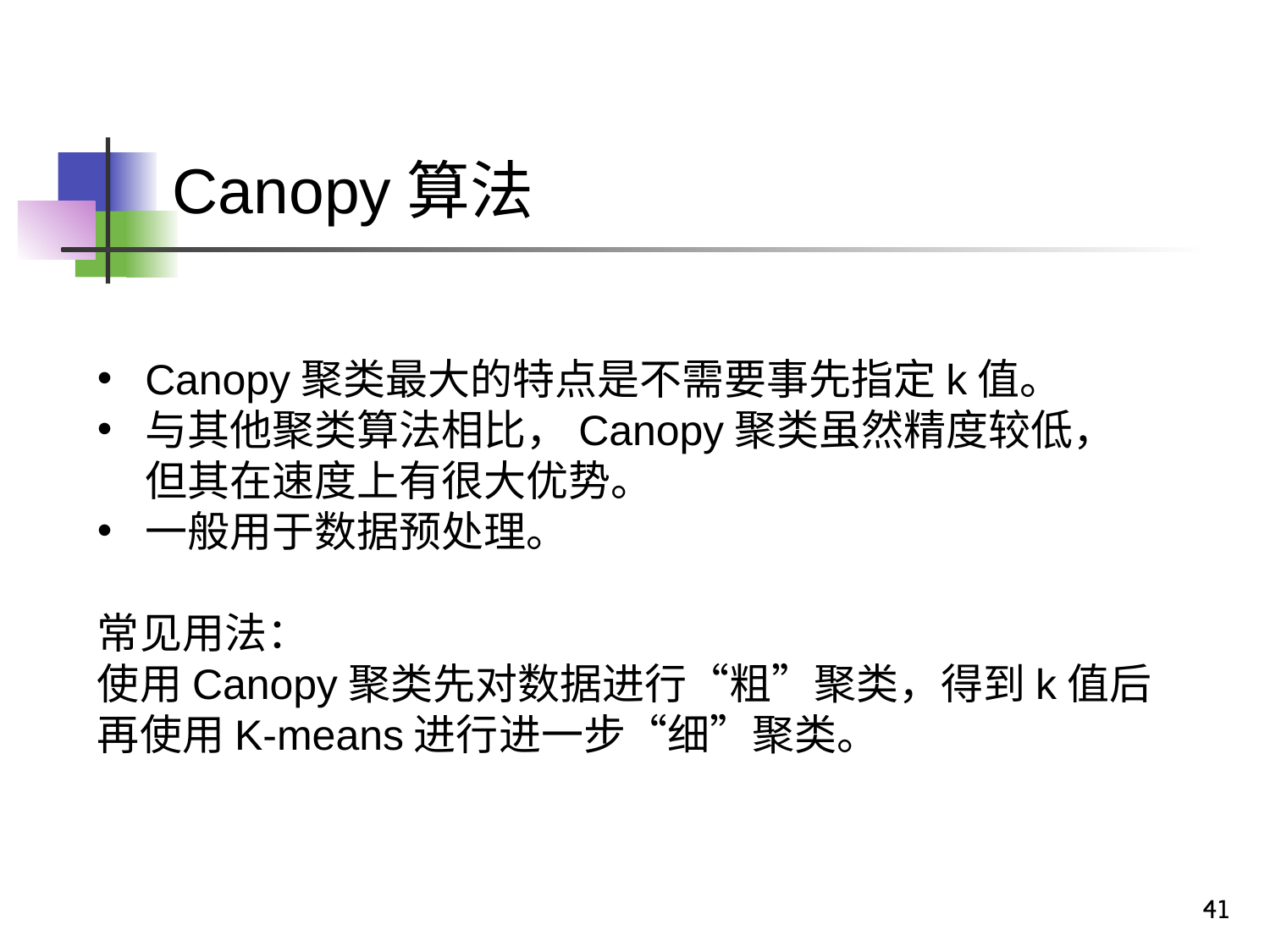

# Canopy算法
Canopy聚类最大的特点是不需要事先指定k值。
与其他聚类算法相比，Canopy聚类虽然精度较低，但其在速度上有很大优势。
一般用于数据预处理。

常见用法：
使用Canopy聚类先对数据进行“粗”聚类，得到k值后再使用K-means进行进一步“细”聚类。
41